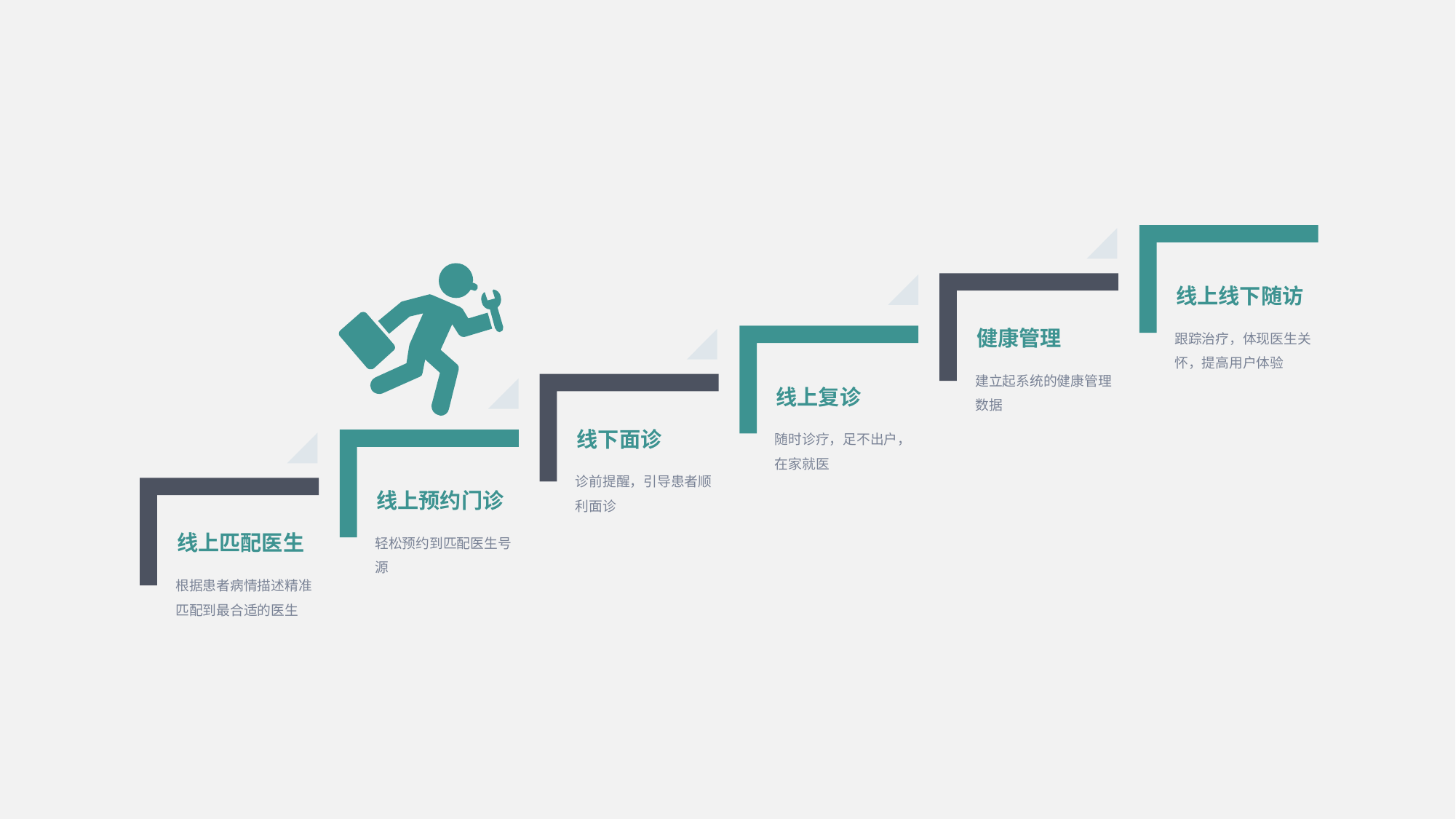

线上线下随访
跟踪治疗，体现医生关怀，提高用户体验

健康管理
建立起系统的健康管理数据

线上复诊
随时诊疗，足不出户，在家就医

线下面诊
诊前提醒，引导患者顺利面诊

线上预约门诊
轻松预约到匹配医生号源

线上匹配医生
根据患者病情描述精准匹配到最合适的医生